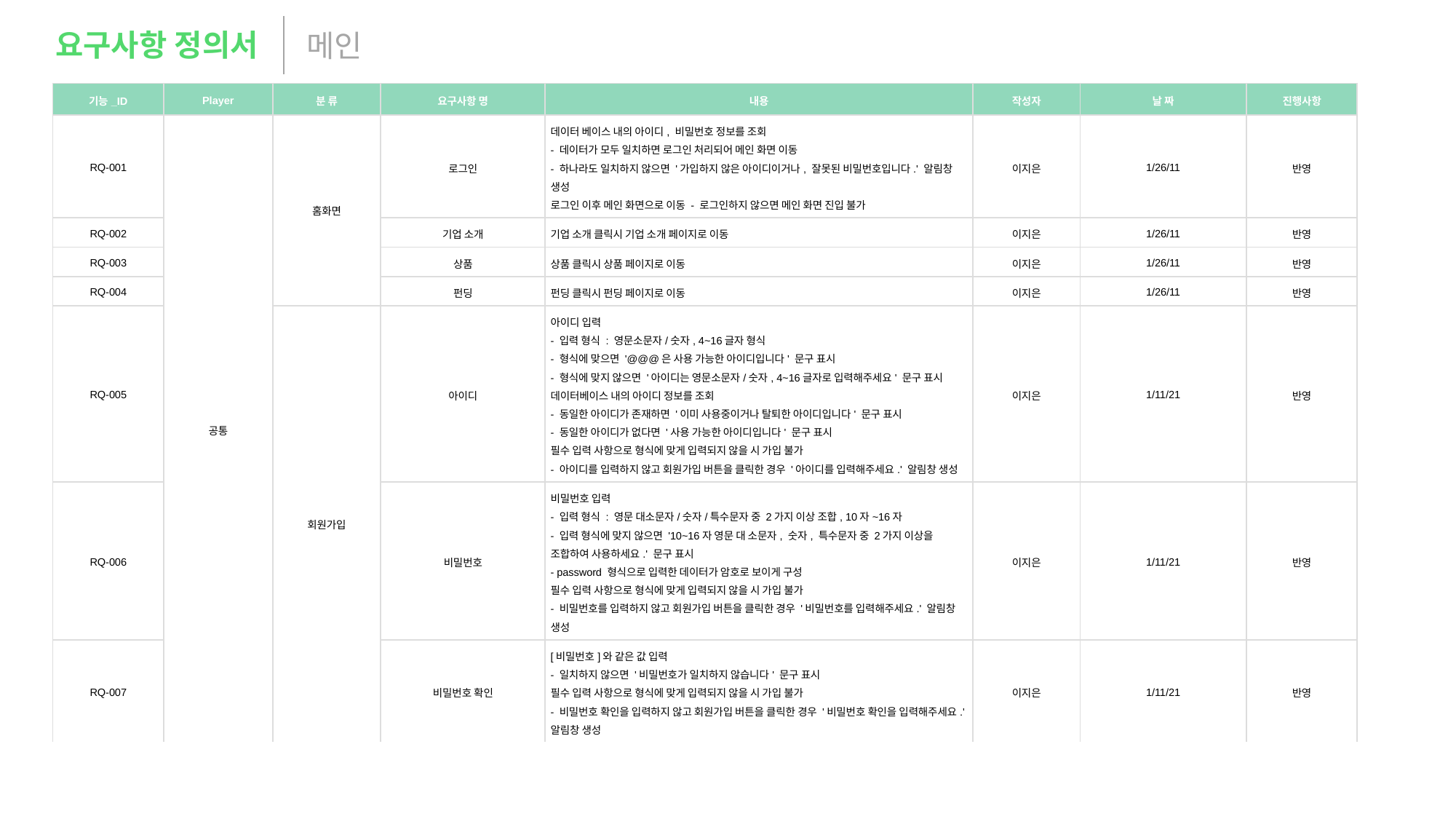

요구사항 정의서
메인
| 기능\_ID | Player | 분 류 | 요구사항 명 | 내용 | 작성자 | 날 짜 | 진행사항 |
| --- | --- | --- | --- | --- | --- | --- | --- |
| RQ-001 | 공통 | 홈화면 | 로그인 | 데이터 베이스 내의 아이디, 비밀번호 정보를 조회 - 데이터가 모두 일치하면 로그인 처리되어 메인 화면 이동 - 하나라도 일치하지 않으면 '가입하지 않은 아이디이거나, 잘못된 비밀번호입니다.' 알림창 생성 로그인 이후 메인 화면으로 이동 - 로그인하지 않으면 메인 화면 진입 불가 | 이지은 | 1/26/11 | 반영 |
| RQ-002 |  |  | 기업 소개 | 기업 소개 클릭시 기업 소개 페이지로 이동 | 이지은 | 1/26/11 | 반영 |
| RQ-003 |  |  | 상품 | 상품 클릭시 상품 페이지로 이동 | 이지은 | 1/26/11 | 반영 |
| RQ-004 |  |  | 펀딩 | 펀딩 클릭시 펀딩 페이지로 이동 | 이지은 | 1/26/11 | 반영 |
| RQ-005 |  | 회원가입 | 아이디 | 아이디 입력 - 입력 형식 : 영문소문자/숫자, 4~16글자 형식 - 형식에 맞으면 '@@@은 사용 가능한 아이디입니다' 문구 표시 - 형식에 맞지 않으면 '아이디는 영문소문자/숫자, 4~16글자로 입력해주세요' 문구 표시 데이터베이스 내의 아이디 정보를 조회 - 동일한 아이디가 존재하면 '이미 사용중이거나 탈퇴한 아이디입니다' 문구 표시 - 동일한 아이디가 없다면 '사용 가능한 아이디입니다' 문구 표시 필수 입력 사항으로 형식에 맞게 입력되지 않을 시 가입 불가 - 아이디를 입력하지 않고 회원가입 버튼을 클릭한 경우 '아이디를 입력해주세요.' 알림창 생성 | 이지은 | 1/11/21 | 반영 |
| RQ-006 |  |  | 비밀번호 | 비밀번호 입력 - 입력 형식 : 영문 대소문자/숫자/특수문자 중 2가지 이상 조합, 10자~16자 - 입력 형식에 맞지 않으면 '10~16자 영문 대 소문자, 숫자, 특수문자 중 2가지 이상을 조합하여 사용하세요.' 문구 표시 - password 형식으로 입력한 데이터가 암호로 보이게 구성 필수 입력 사항으로 형식에 맞게 입력되지 않을 시 가입 불가 - 비밀번호를 입력하지 않고 회원가입 버튼을 클릭한 경우 '비밀번호를 입력해주세요.' 알림창 생성 | 이지은 | 1/11/21 | 반영 |
| RQ-007 |  |  | 비밀번호 확인 | [비밀번호]와 같은 값 입력 - 일치하지 않으면 '비밀번호가 일치하지 않습니다' 문구 표시 필수 입력 사항으로 형식에 맞게 입력되지 않을 시 가입 불가 - 비밀번호 확인을 입력하지 않고 회원가입 버튼을 클릭한 경우 '비밀번호 확인을 입력해주세요.' 알림창 생성 | 이지은 | 1/11/21 | 반영 |